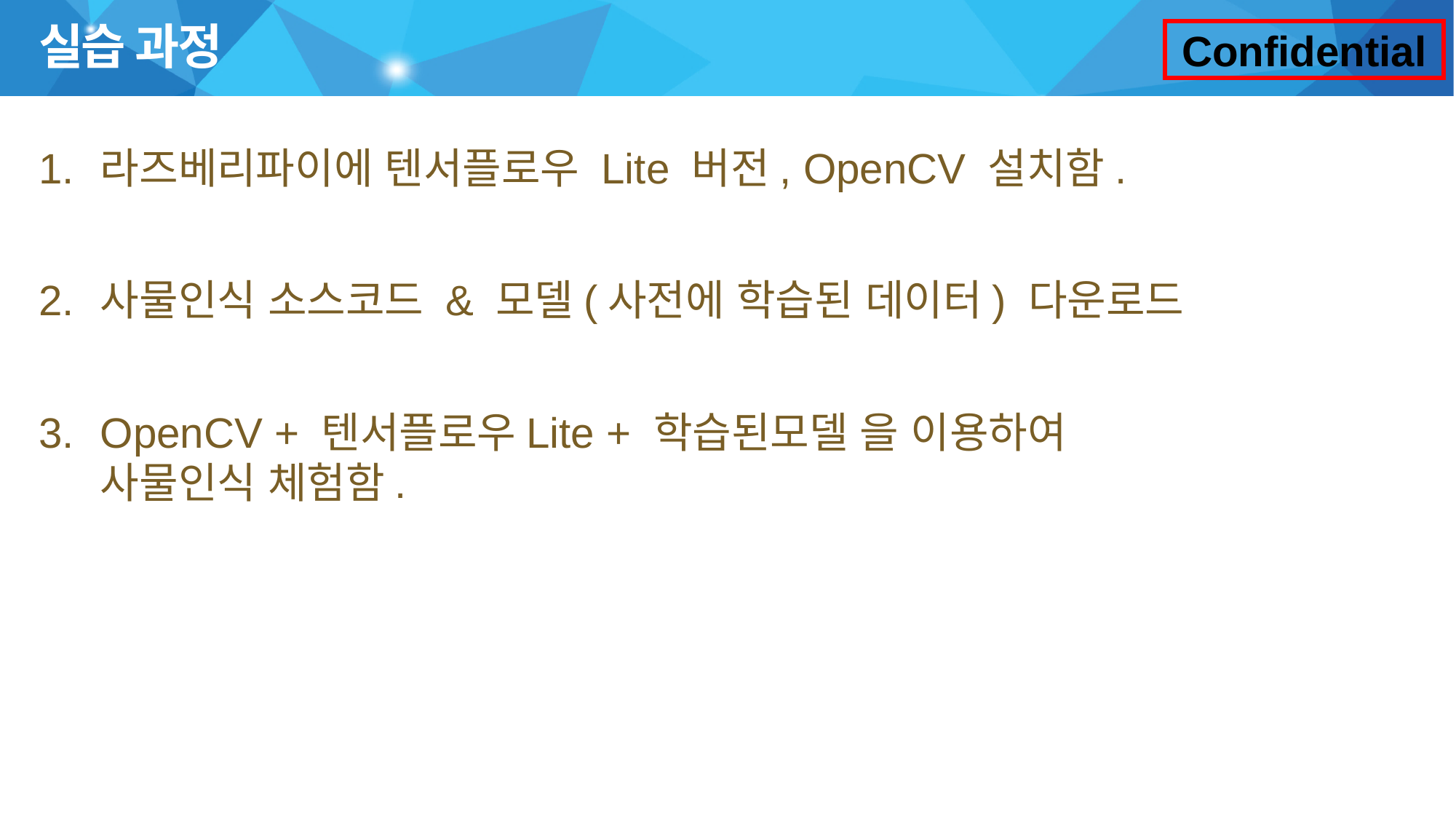

# 실습 과정
라즈베리파이에 텐서플로우 Lite 버전, OpenCV 설치함.

사물인식 소스코드 & 모델(사전에 학습된 데이터) 다운로드

OpenCV + 텐서플로우Lite + 학습된모델 을 이용하여
사물인식 체험함.